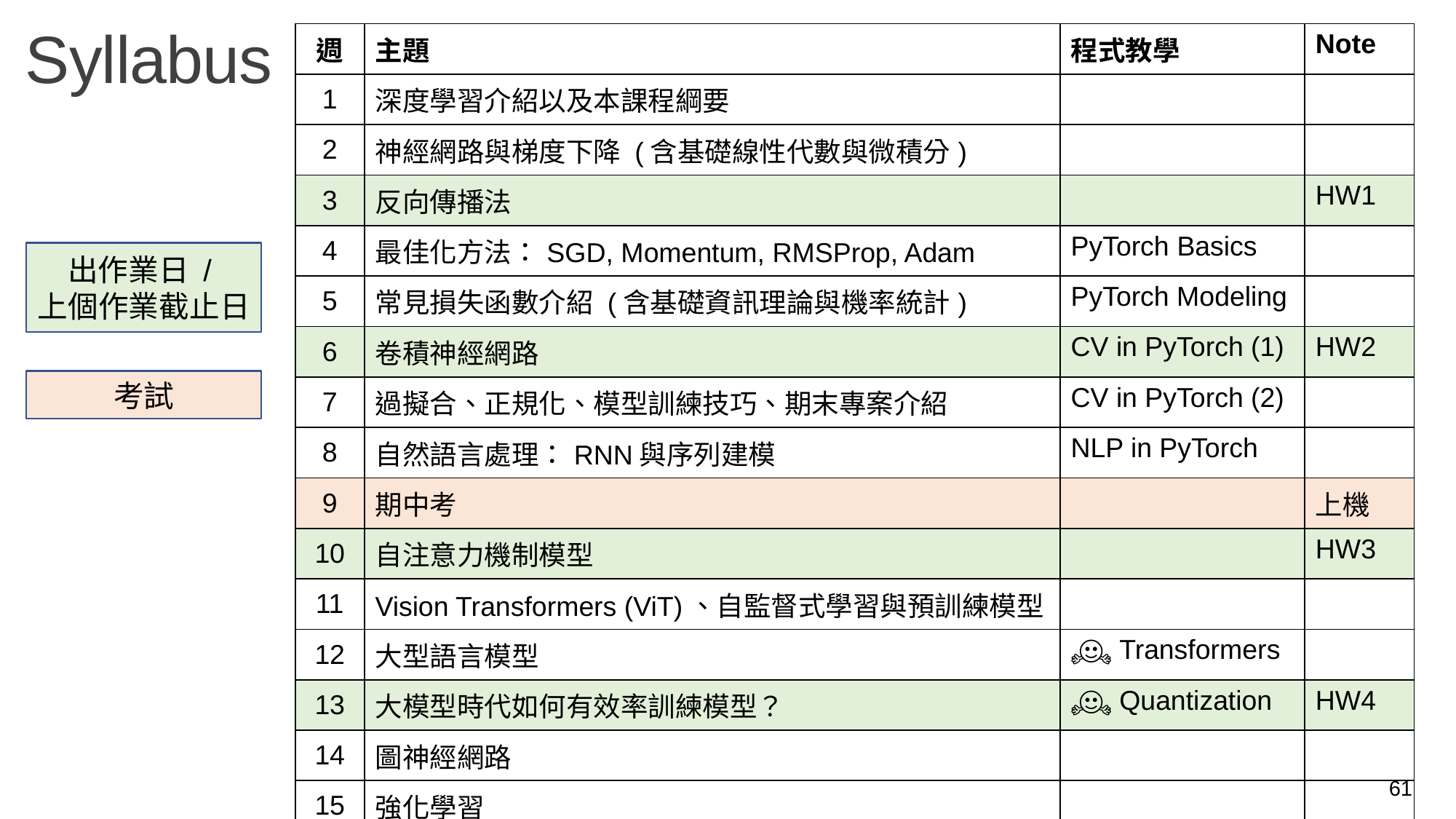

Syllabus
| 週 | 主題 | 程式教學 | Note |
| --- | --- | --- | --- |
| 1 | 深度學習介紹以及本課程綱要 |  |  |
| 2 | 神經網路與梯度下降 (含基礎線性代數與微積分) |  |  |
| 3 | 反向傳播法 |  | HW1 |
| 4 | 最佳化方法：SGD, Momentum, RMSProp, Adam | PyTorch Basics |  |
| 5 | 常見損失函數介紹 (含基礎資訊理論與機率統計) | PyTorch Modeling |  |
| 6 | 卷積神經網路 | CV in PyTorch (1) | HW2 |
| 7 | 過擬合、正規化、模型訓練技巧、期末專案介紹 | CV in PyTorch (2) |  |
| 8 | 自然語言處理：RNN與序列建模 | NLP in PyTorch |  |
| 9 | 期中考 |  | 上機 |
| 10 | 自注意力機制模型 |  | HW3 |
| 11 | Vision Transformers (ViT)、自監督式學習與預訓練模型 |  |  |
| 12 | 大型語言模型 | 🤗 Transformers |  |
| 13 | 大模型時代如何有效率訓練模型？ | 🤗 Quantization | HW4 |
| 14 | 圖神經網路 |  |  |
| 15 | 強化學習 |  |  |
| 16 | 小組實作成果報告 |  |  |
出作業日 /
上個作業截止日
考試
61